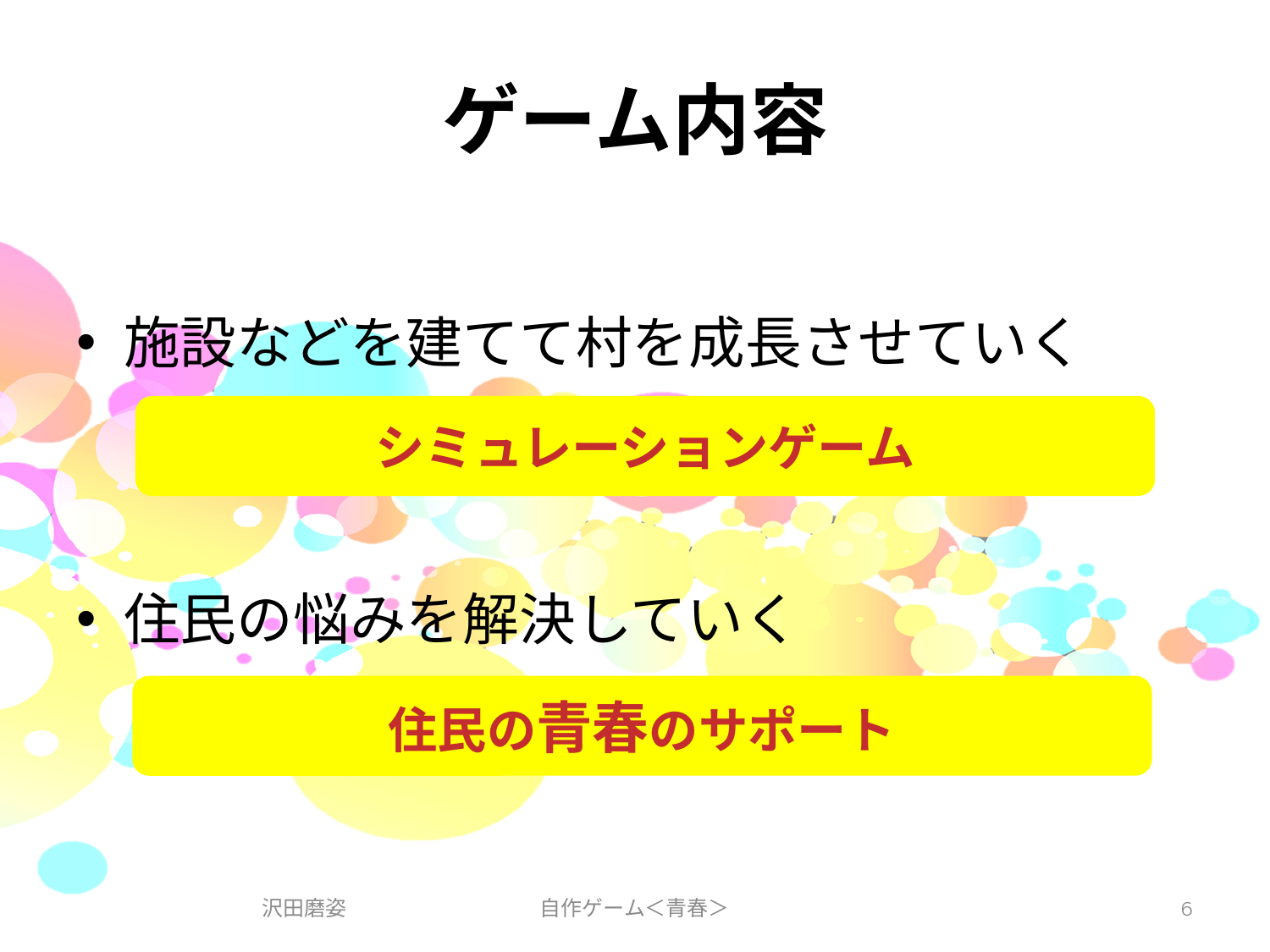

# ゲーム内容

施設などを建てて村を成長させていく

住民の悩みを解決していく

シミュレーションゲーム
住民の青春のサポート
沢田磨姿
自作ゲーム＜青春＞
6